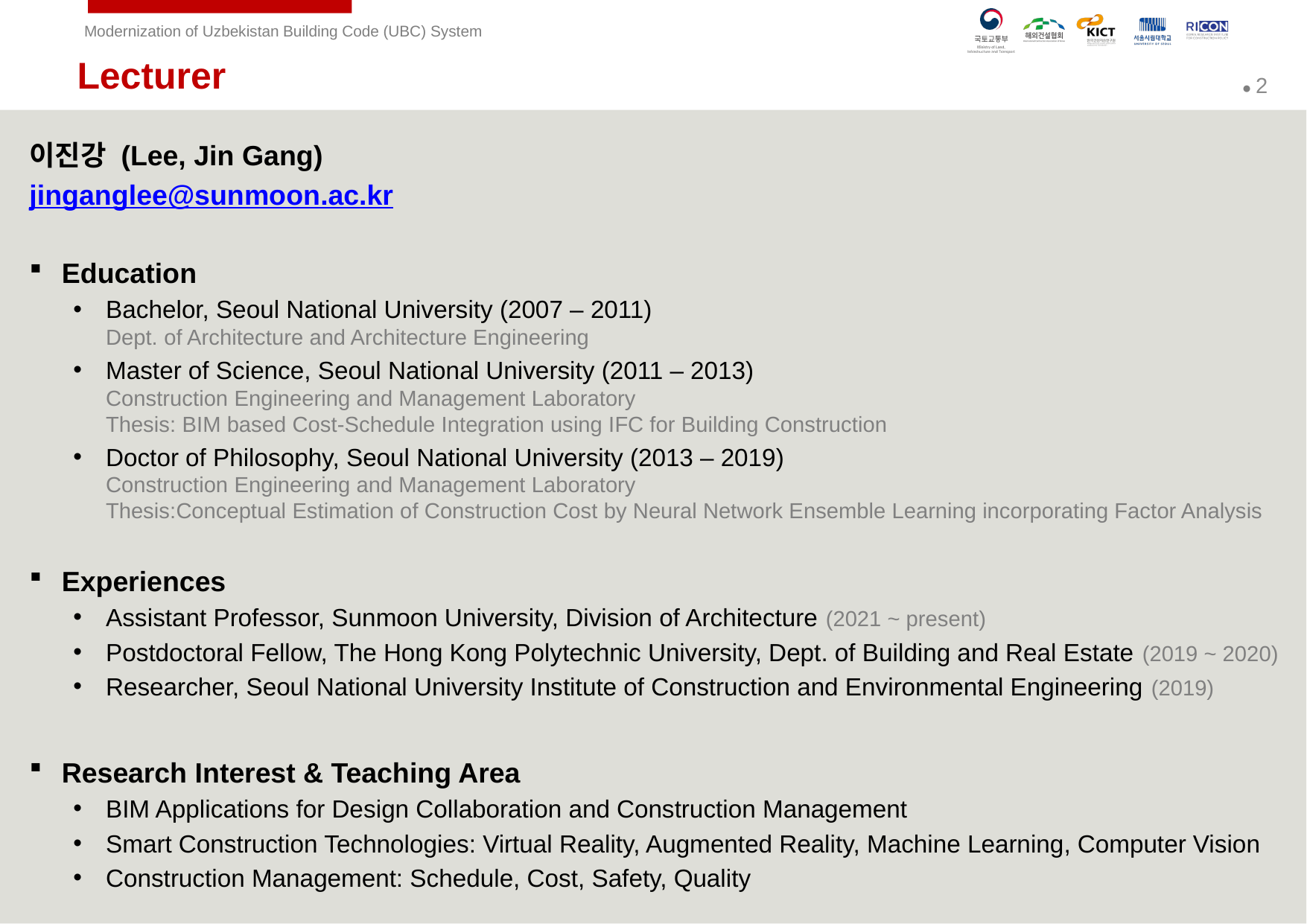

Lecturer
이진강 (Lee, Jin Gang)
jinganglee@sunmoon.ac.kr

Education
Bachelor, Seoul National University (2007 – 2011)
Dept. of Architecture and Architecture Engineering
Master of Science, Seoul National University (2011 – 2013)
Construction Engineering and Management Laboratory
Thesis: BIM based Cost-Schedule Integration using IFC for Building Construction
Doctor of Philosophy, Seoul National University (2013 – 2019)
Construction Engineering and Management Laboratory
Thesis:Conceptual Estimation of Construction Cost by Neural Network Ensemble Learning incorporating Factor Analysis

Experiences
Assistant Professor, Sunmoon University, Division of Architecture (2021 ~ present)
Postdoctoral Fellow, The Hong Kong Polytechnic University, Dept. of Building and Real Estate (2019 ~ 2020)
Researcher, Seoul National University Institute of Construction and Environmental Engineering (2019)

Research Interest & Teaching Area
BIM Applications for Design Collaboration and Construction Management
Smart Construction Technologies: Virtual Reality, Augmented Reality, Machine Learning, Computer Vision
Construction Management: Schedule, Cost, Safety, Quality